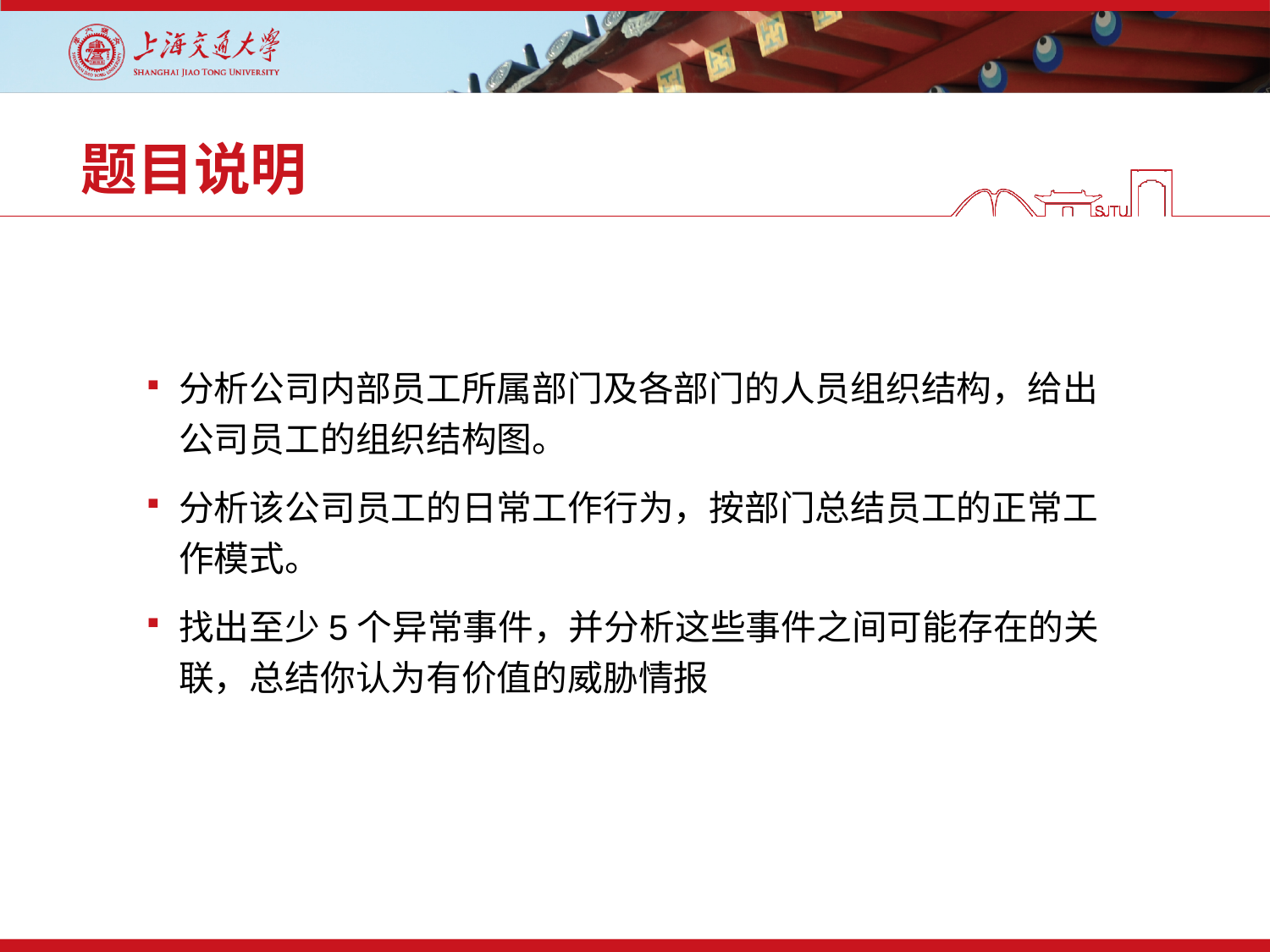

# 题目说明
分析公司内部员工所属部门及各部门的人员组织结构，给出公司员工的组织结构图。
分析该公司员工的日常工作行为，按部门总结员工的正常工作模式。
找出至少5个异常事件，并分析这些事件之间可能存在的关联，总结你认为有价值的威胁情报